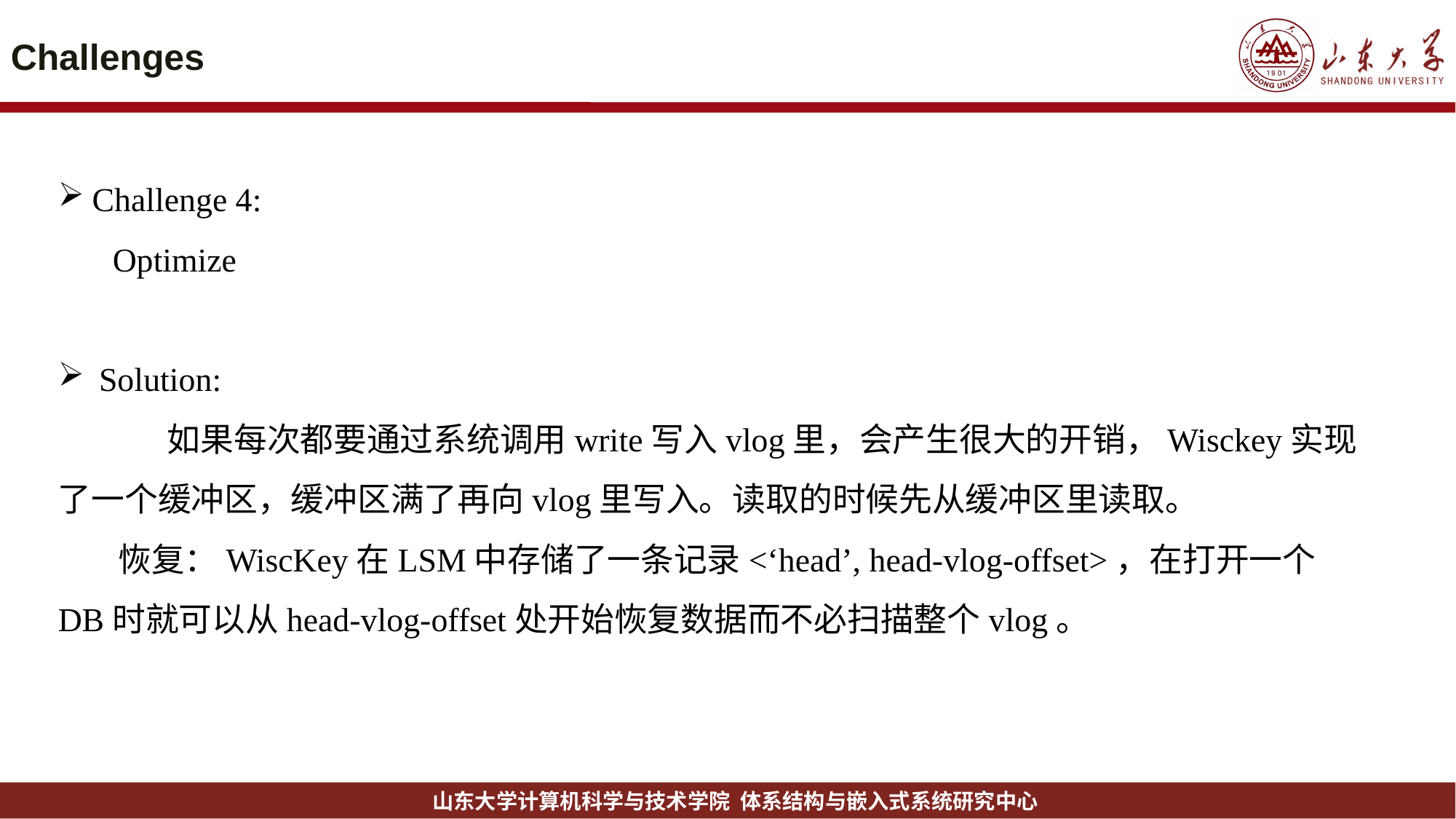

# Challenges
Challenge 4:
Optimize

Solution:
	如果每次都要通过系统调用write写入vlog里，会产生很大的开销，Wisckey实现了一个缓冲区，缓冲区满了再向vlog里写入。读取的时候先从缓冲区里读取。
       恢复：WiscKey在LSM中存储了一条记录<‘head’, head-vlog-offset>，在打开一个DB时就可以从head-vlog-offset处开始恢复数据而不必扫描整个vlog。